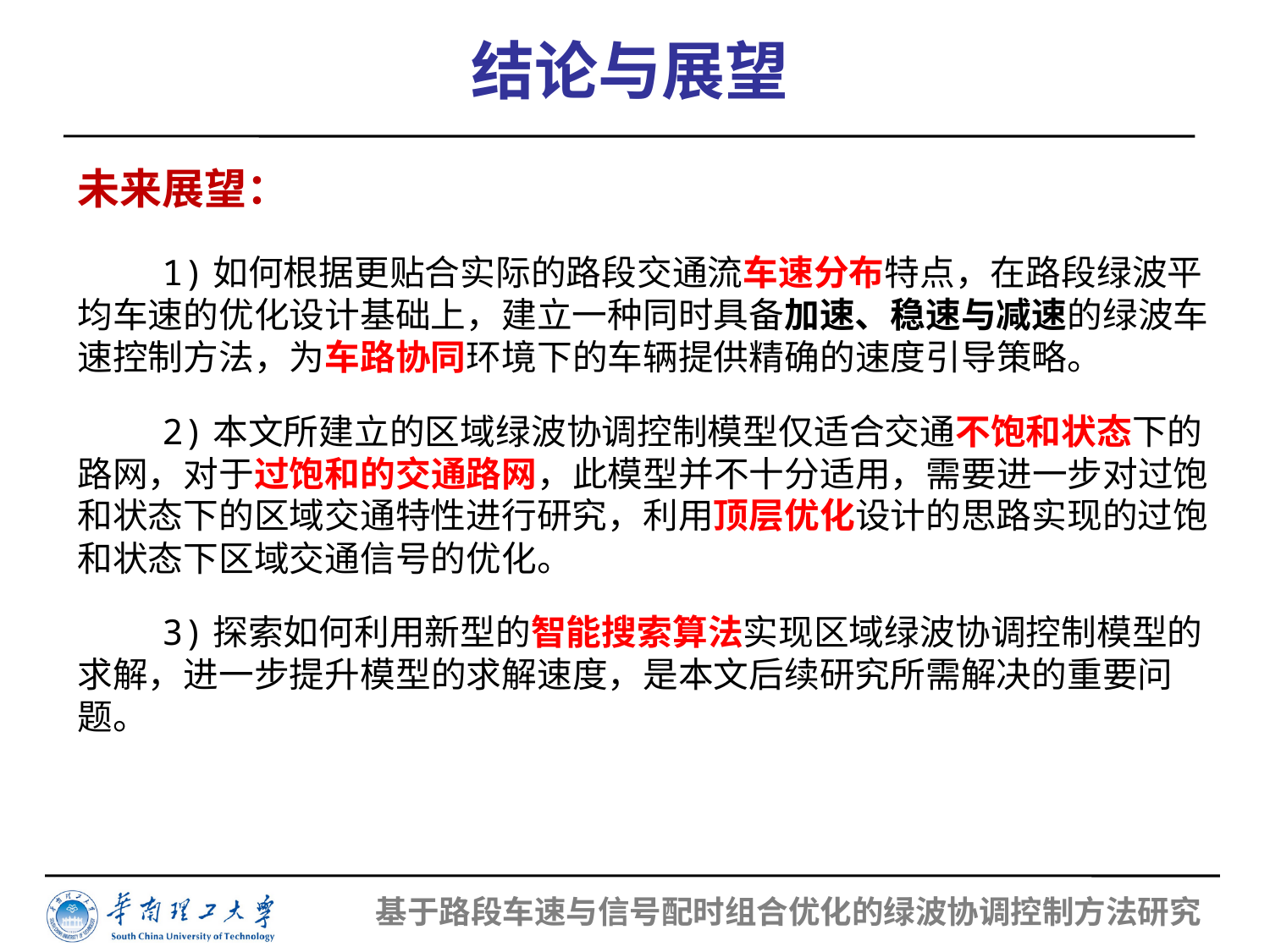

结论与展望

未来展望：
    1)如何根据更贴合实际的路段交通流车速分布特点，在路段绿波平均车速的优化设计基础上，建立一种同时具备加速、稳速与减速的绿波车速控制方法，为车路协同环境下的车辆提供精确的速度引导策略。
    2)本文所建立的区域绿波协调控制模型仅适合交通不饱和状态下的路网，对于过饱和的交通路网，此模型并不十分适用，需要进一步对过饱和状态下的区域交通特性进行研究，利用顶层优化设计的思路实现的过饱和状态下区域交通信号的优化。
    3)探索如何利用新型的智能搜索算法实现区域绿波协调控制模型的求解，进一步提升模型的求解速度，是本文后续研究所需解决的重要问题。